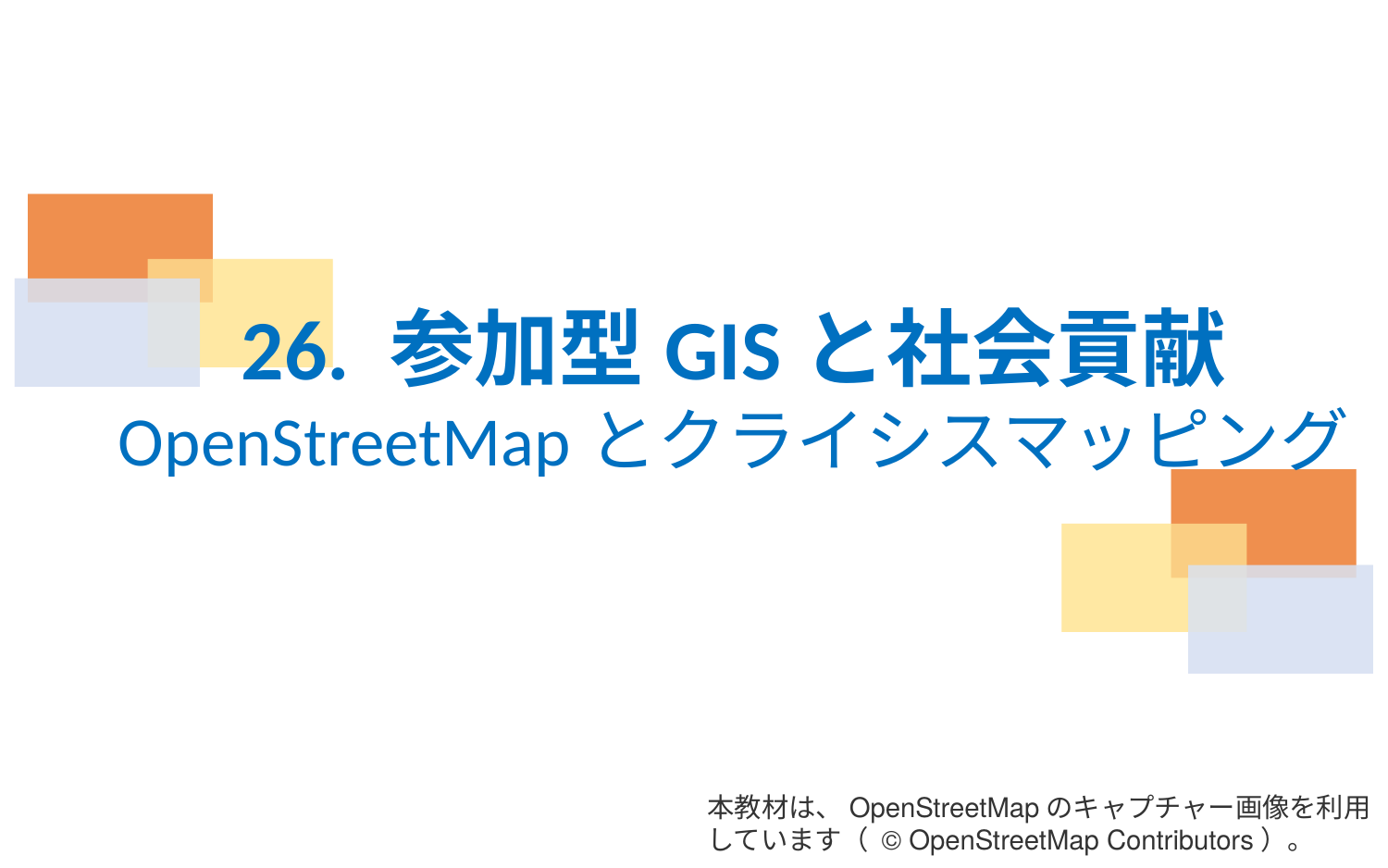

26. 参加型GISと社会貢献
OpenStreetMapとクライシスマッピング

本教材は、OpenStreetMapのキャプチャー画像を利用しています（ © OpenStreetMap Contributors）。